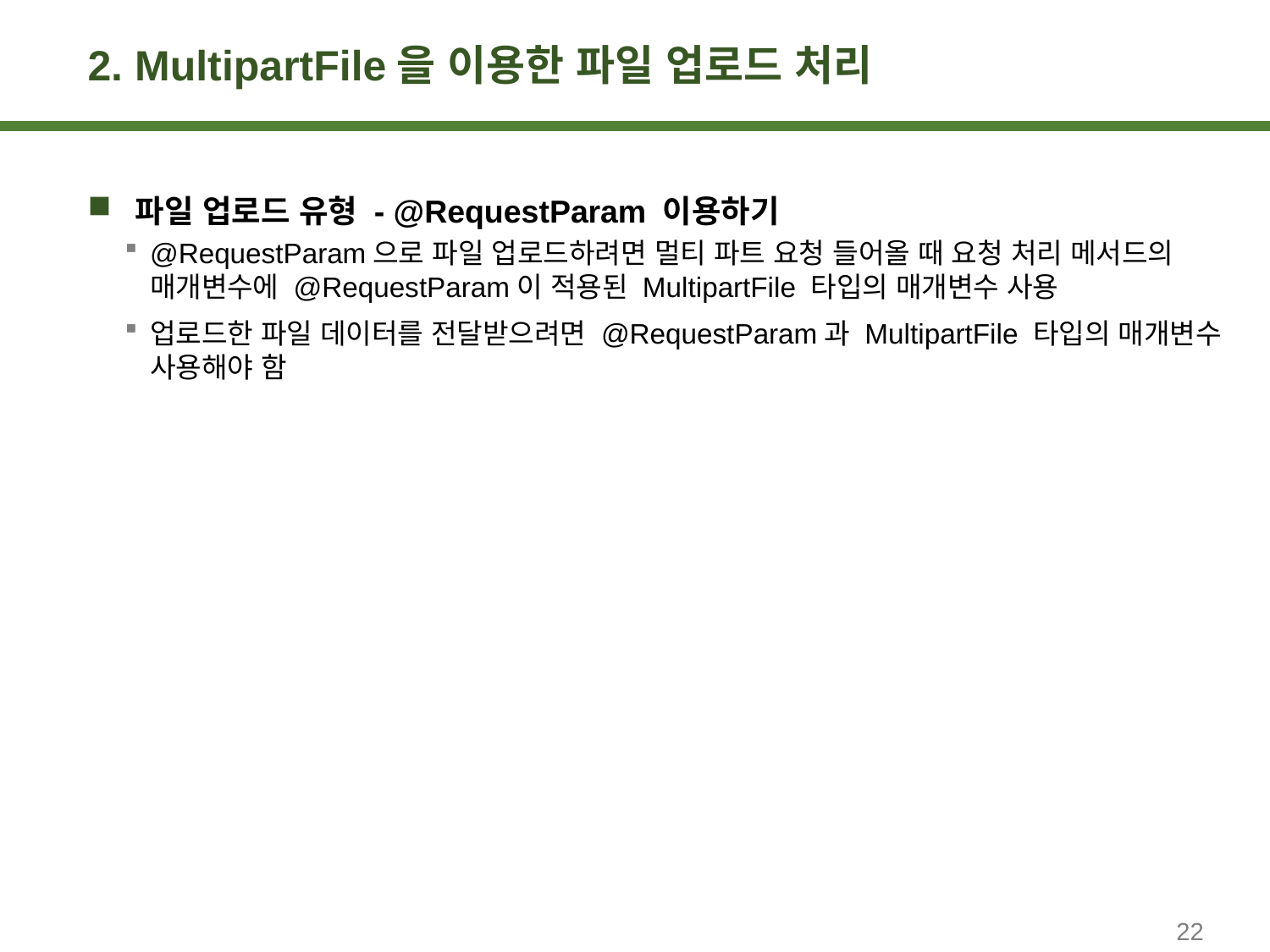

# 2. MultipartFile을 이용한 파일 업로드 처리
파일 업로드 유형 - @RequestParam 이용하기
@RequestParam으로 파일 업로드하려면 멀티 파트 요청 들어올 때 요청 처리 메서드의 매개변수에 @RequestParam이 적용된 MultipartFile 타입의 매개변수 사용
업로드한 파일 데이터를 전달받으려면 @RequestParam과 MultipartFile 타입의 매개변수 사용해야 함